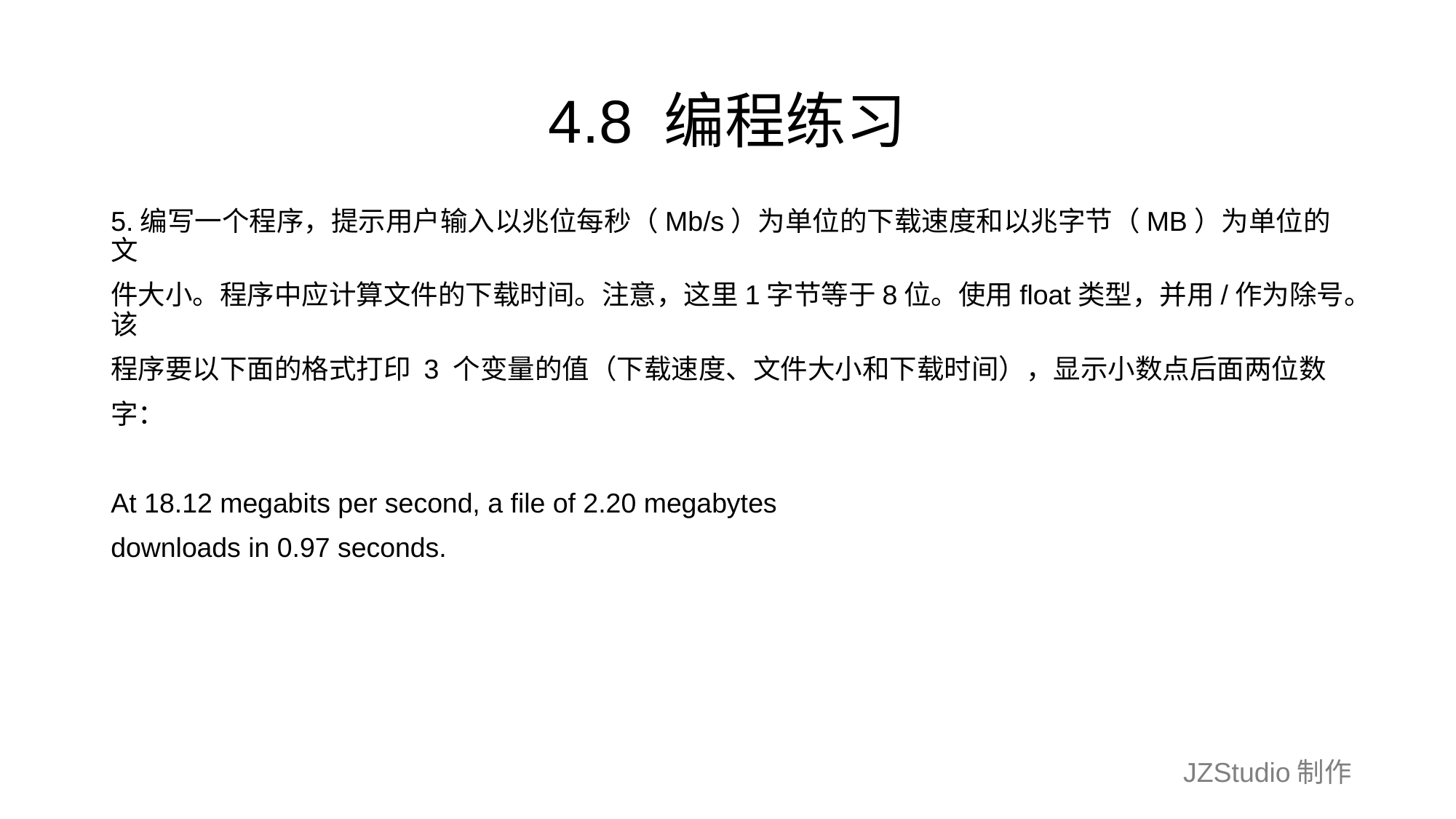

# 4.8 编程练习
5.编写一个程序，提示用户输入以兆位每秒（Mb/s）为单位的下载速度和以兆字节（MB）为单位的文
件大小。程序中应计算文件的下载时间。注意，这里1字节等于8位。使用float类型，并用/作为除号。该
程序要以下面的格式打印 3 个变量的值（下载速度、文件大小和下载时间），显示小数点后面两位数
字：

At 18.12 megabits per second, a file of 2.20 megabytes
downloads in 0.97 seconds.